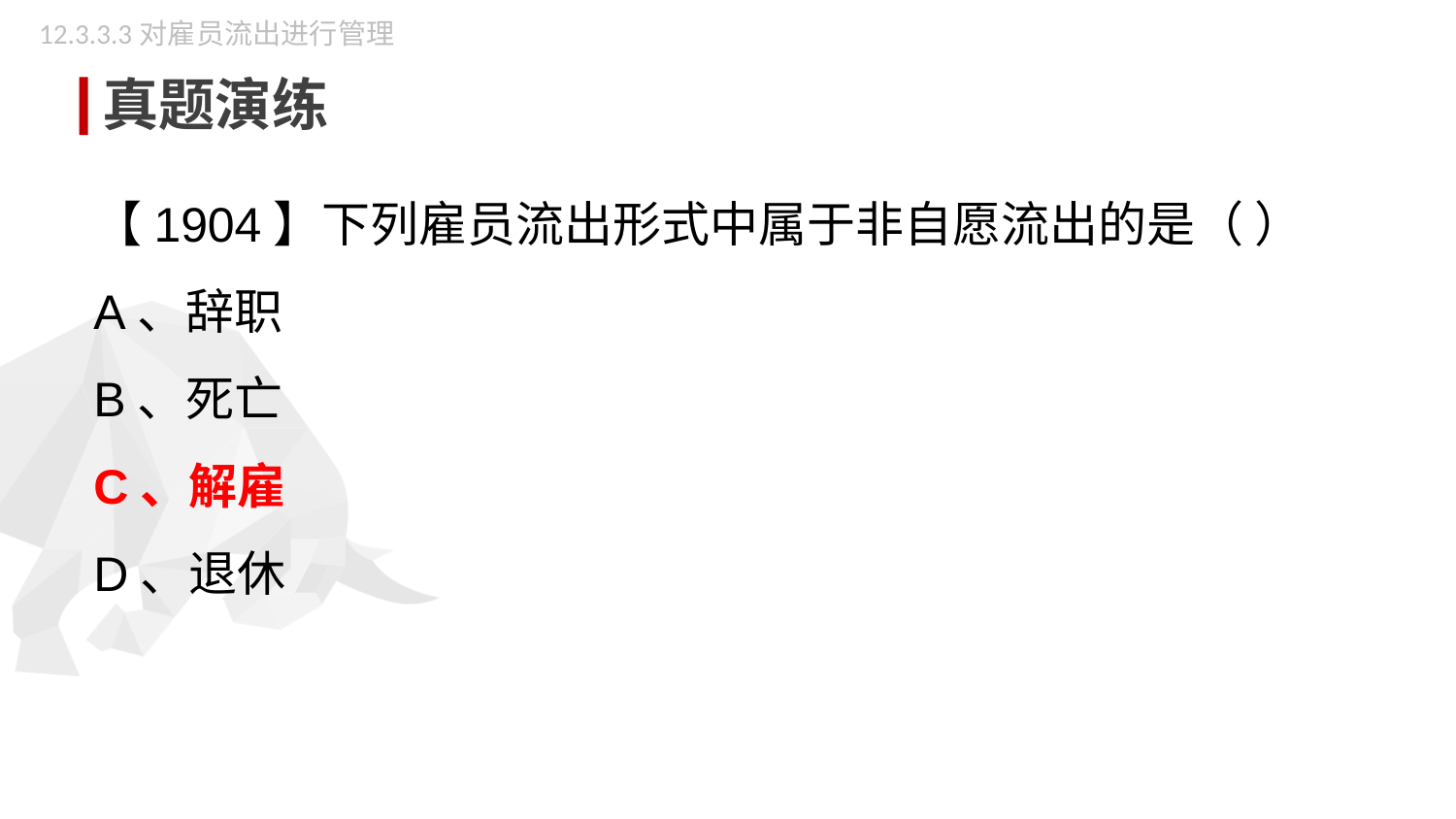

12.3.3.3对雇员流出进行管理

真题演练
【1904】下列雇员流出形式中属于非自愿流出的是（ ）
A、辞职
B、死亡
C、解雇
D、退休